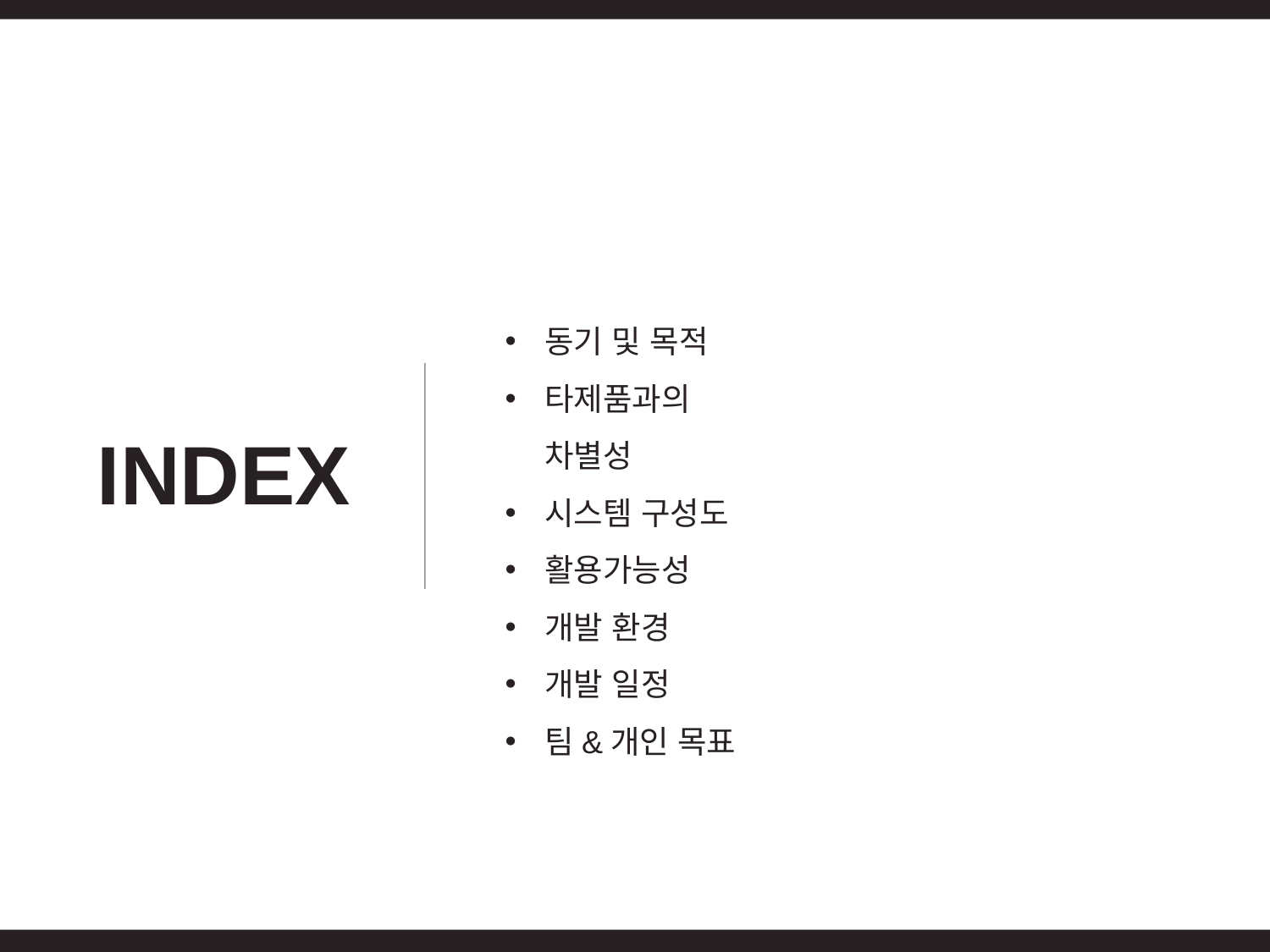

동기 및 목적
타제품과의 차별성
시스템 구성도
활용가능성
개발 환경
개발 일정
팀&개인 목표
INDEX